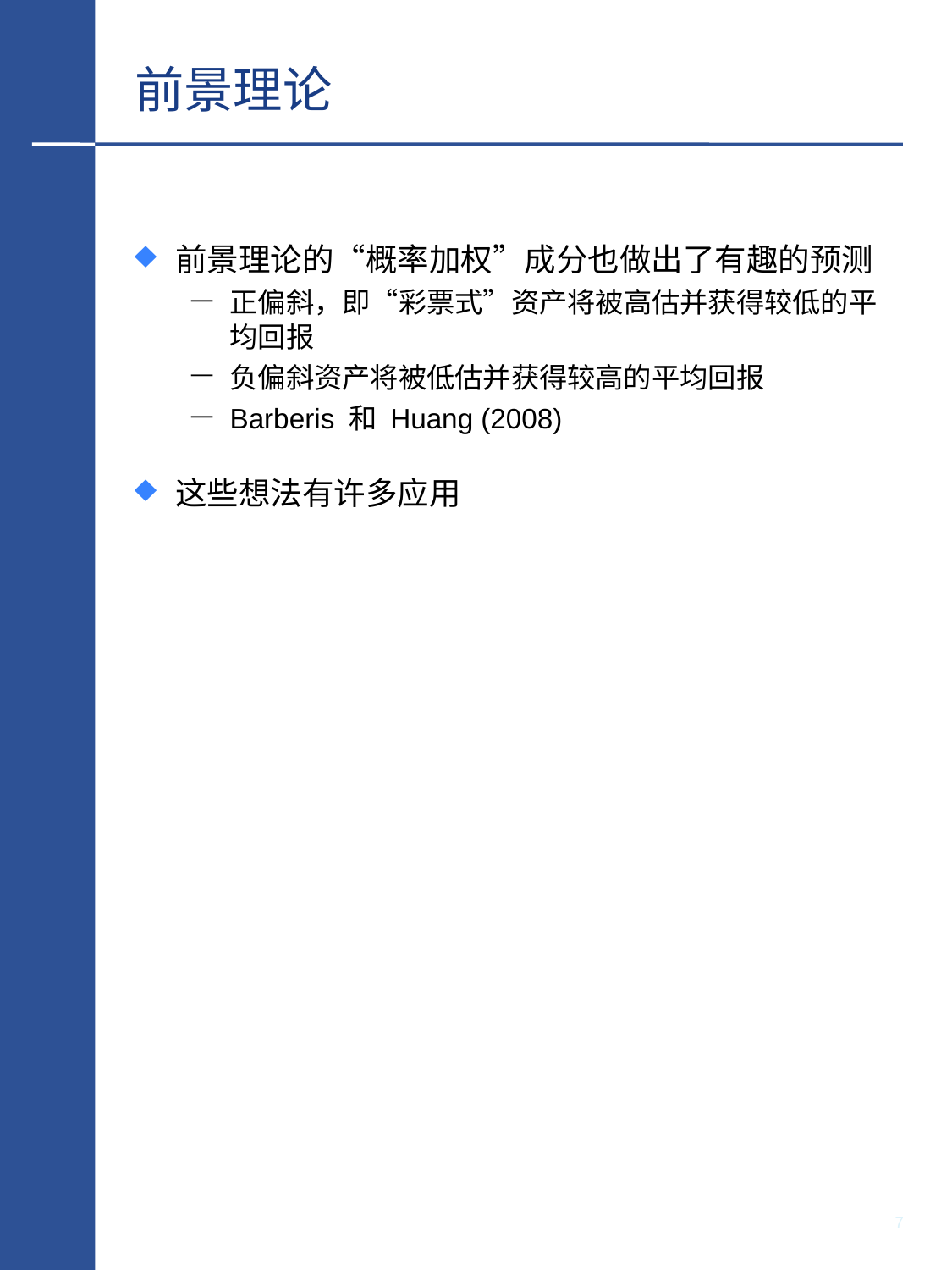

# 前景理论
前景理论的“概率加权”成分也做出了有趣的预测
正偏斜，即“彩票式”资产将被高估并获得较低的平均回报
负偏斜资产将被低估并获得较高的平均回报
Barberis 和 Huang (2008)
这些想法有许多应用

7